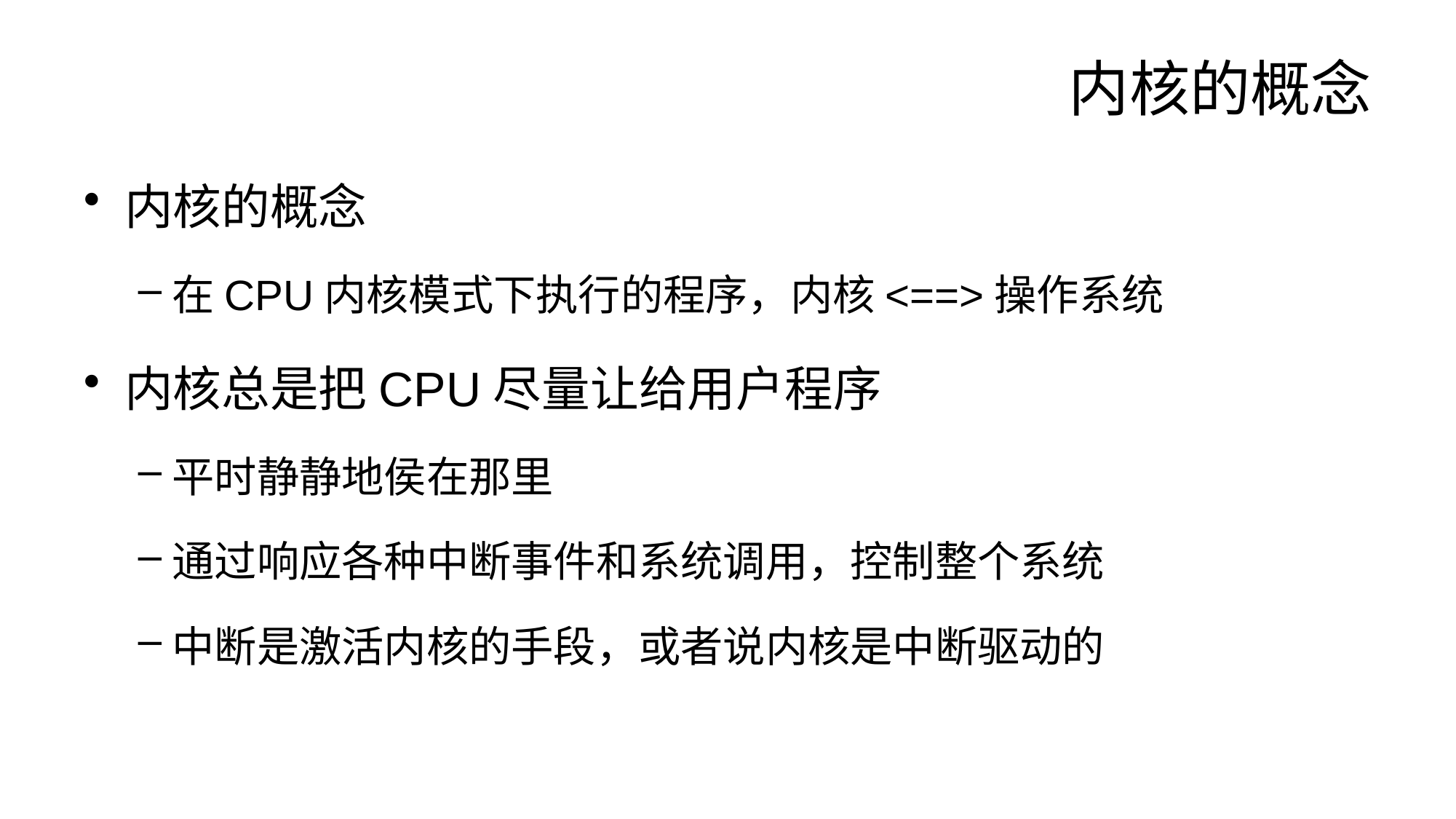

# 内核的概念
内核的概念
在CPU内核模式下执行的程序，内核<==>操作系统
内核总是把CPU尽量让给用户程序
平时静静地侯在那里
通过响应各种中断事件和系统调用，控制整个系统
中断是激活内核的手段，或者说内核是中断驱动的